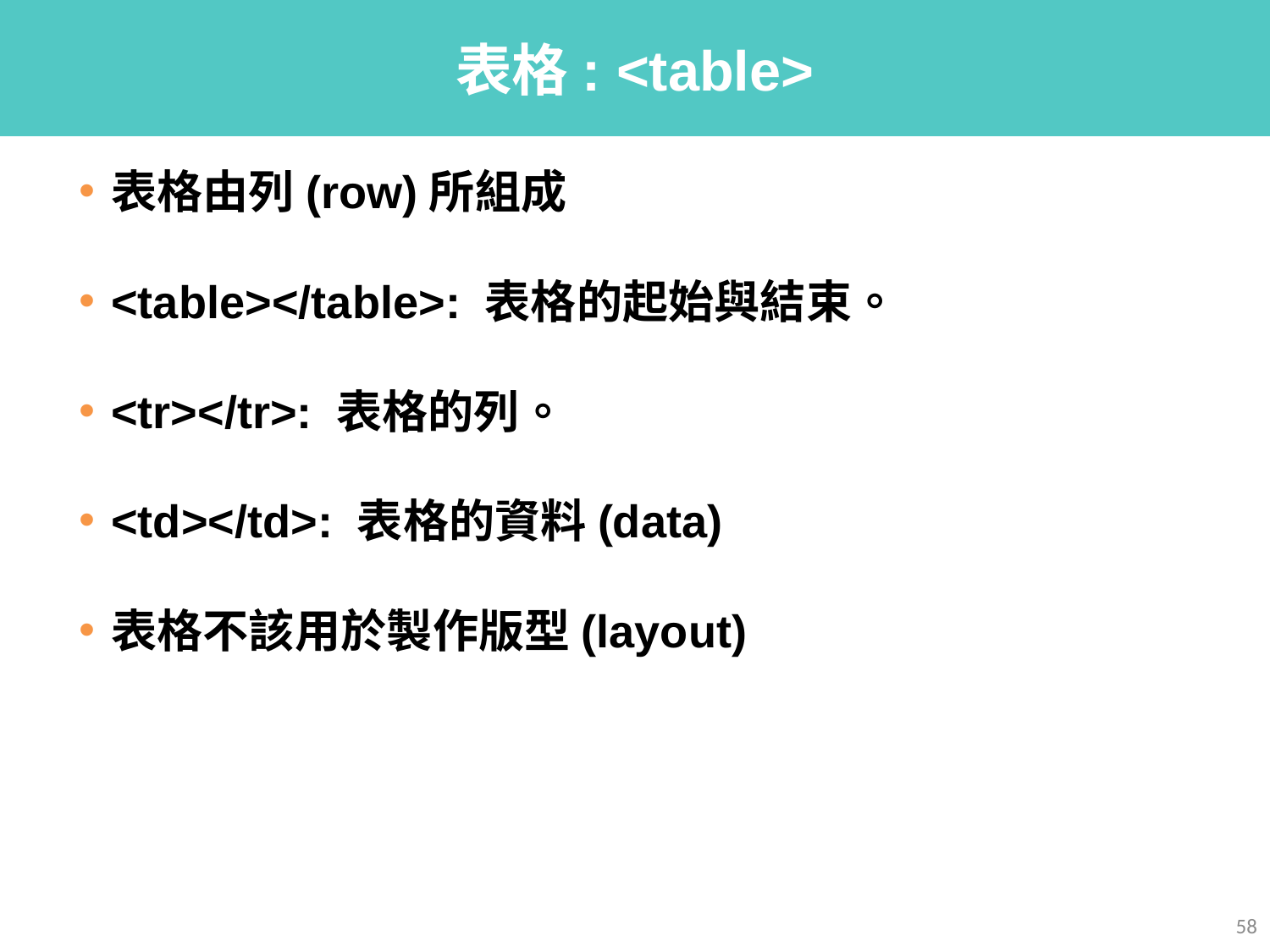

# 表格: <table>
表格由列(row)所組成

­<table></table>: 表格的起始與結束。

<tr></tr>: 表格的列。

<td></td>: 表格的資料(data)

表格不該用於製作版型(layout)

58